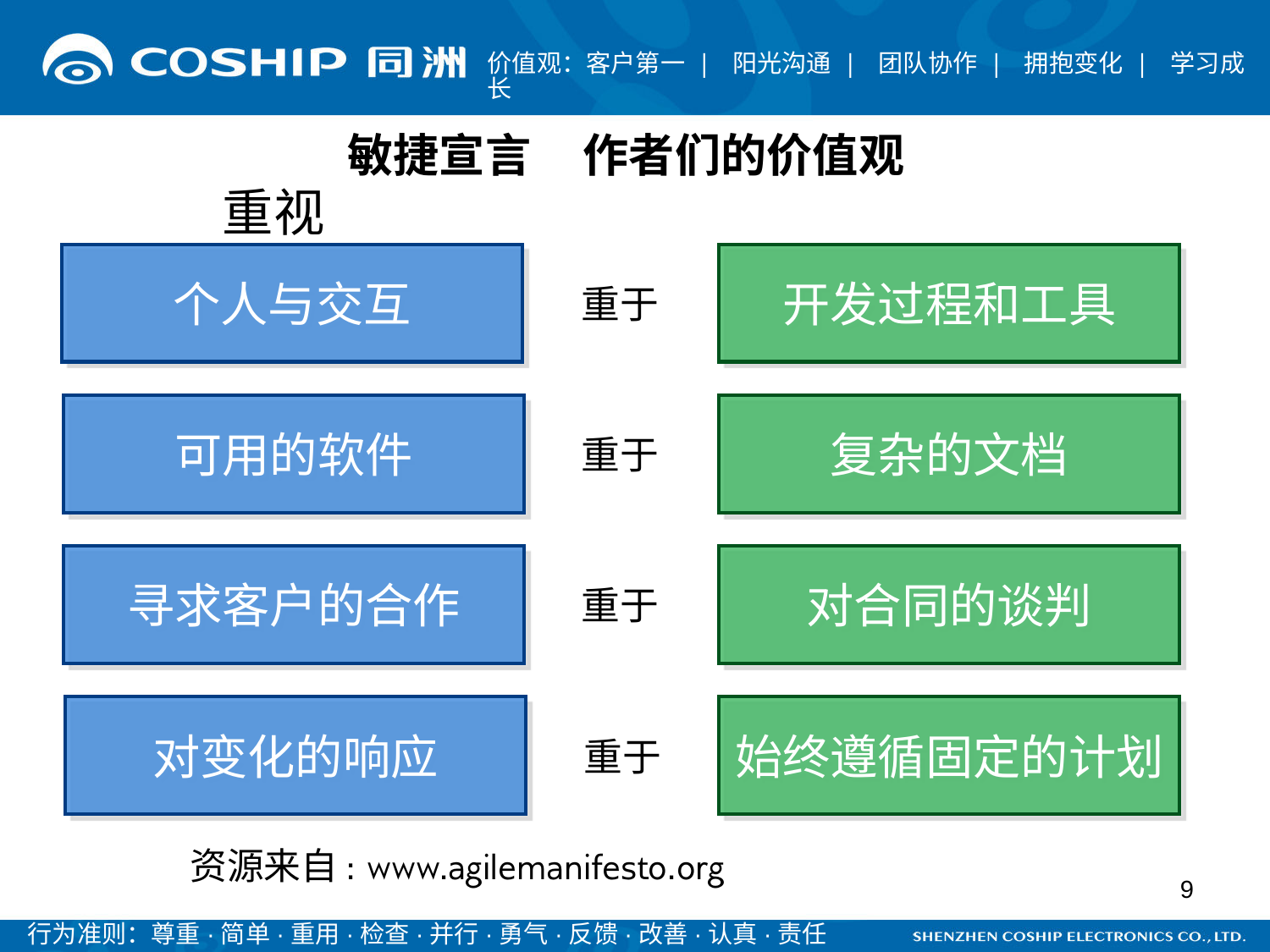

敏捷宣言     作者们的价值观
重视
个人与交互
开发过程和工具
重于
可用的软件
复杂的文档
重于
寻求客户的合作
对合同的谈判
重于
对变化的响应
始终遵循固定的计划
重于
资源来自: www.agilemanifesto.org
9